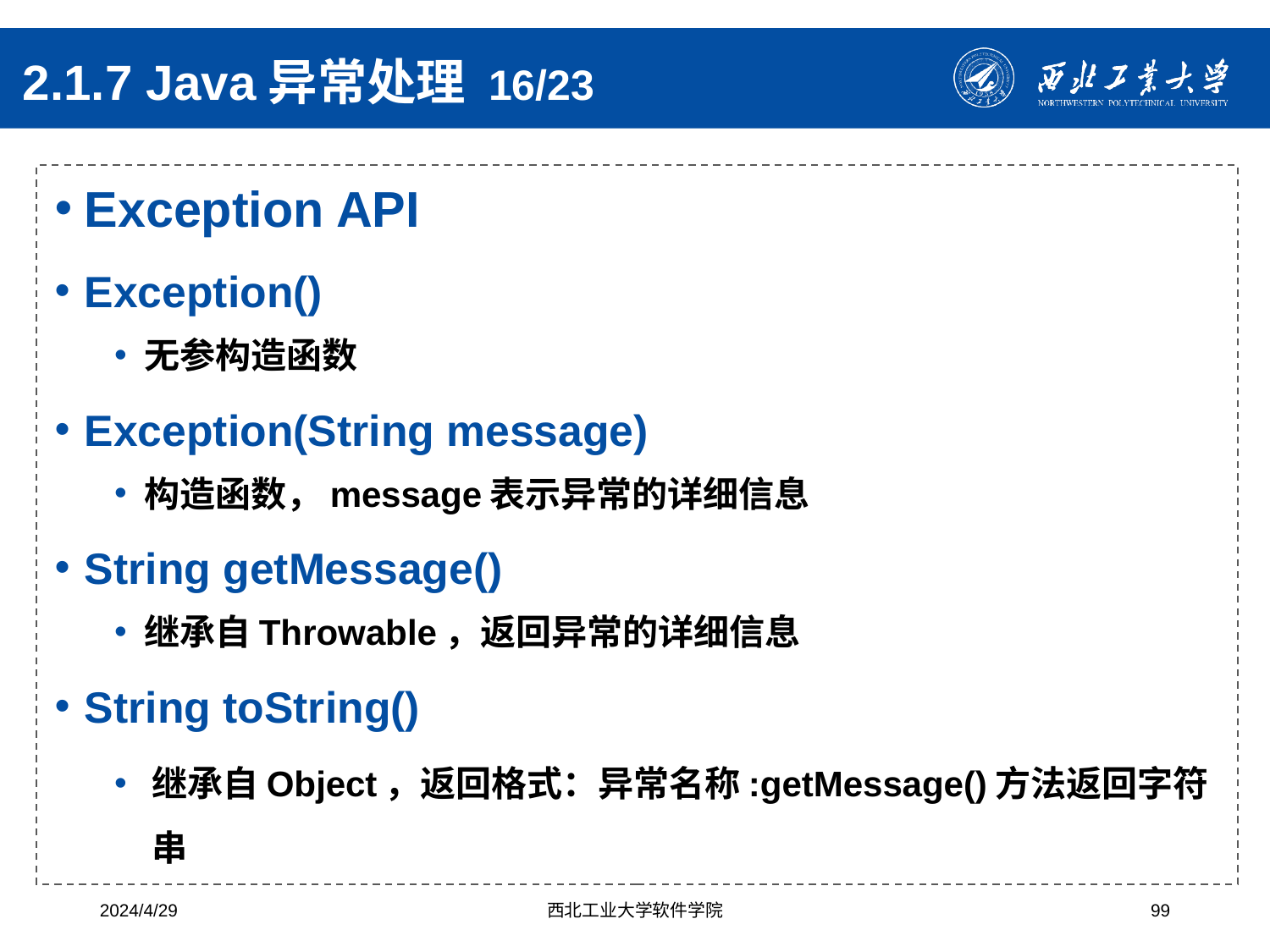

# 2.1.7 Java异常处理 16/23
Exception API
Exception()
无参构造函数
Exception(String message)
构造函数，message表示异常的详细信息
String getMessage()
继承自Throwable，返回异常的详细信息
String toString()
继承自Object，返回格式：异常名称:getMessage()方法返回字符串

2024/4/29
西北工业大学软件学院
99